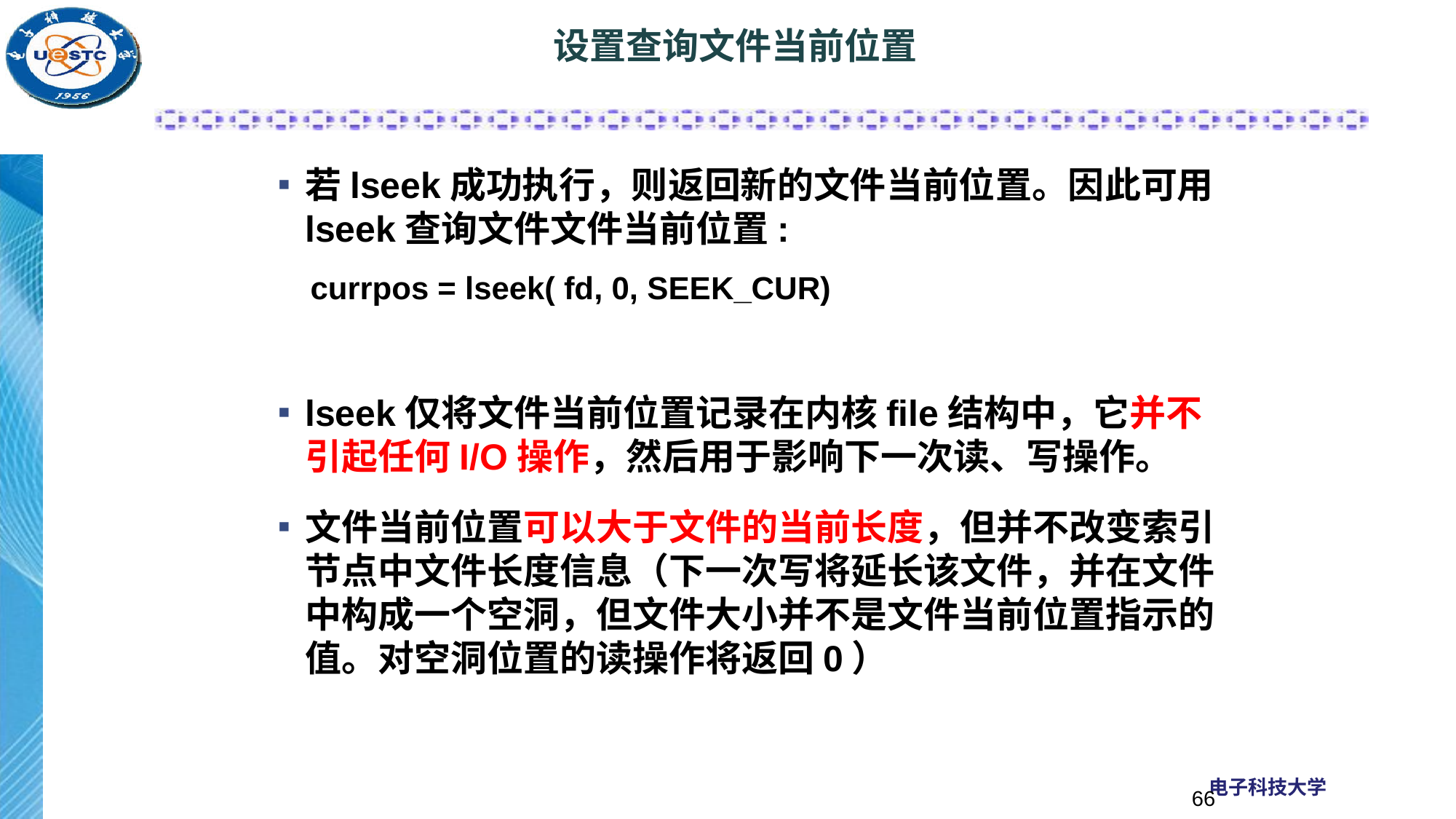

# 设置查询文件当前位置
若lseek成功执行，则返回新的文件当前位置。因此可用lseek查询文件文件当前位置:
currpos = lseek( fd, 0, SEEK_CUR)

lseek仅将文件当前位置记录在内核file结构中，它并不引起任何I/O操作，然后用于影响下一次读、写操作。
文件当前位置可以大于文件的当前长度，但并不改变索引节点中文件长度信息（下一次写将延长该文件，并在文件中构成一个空洞，但文件大小并不是文件当前位置指示的值。对空洞位置的读操作将返回0）
66